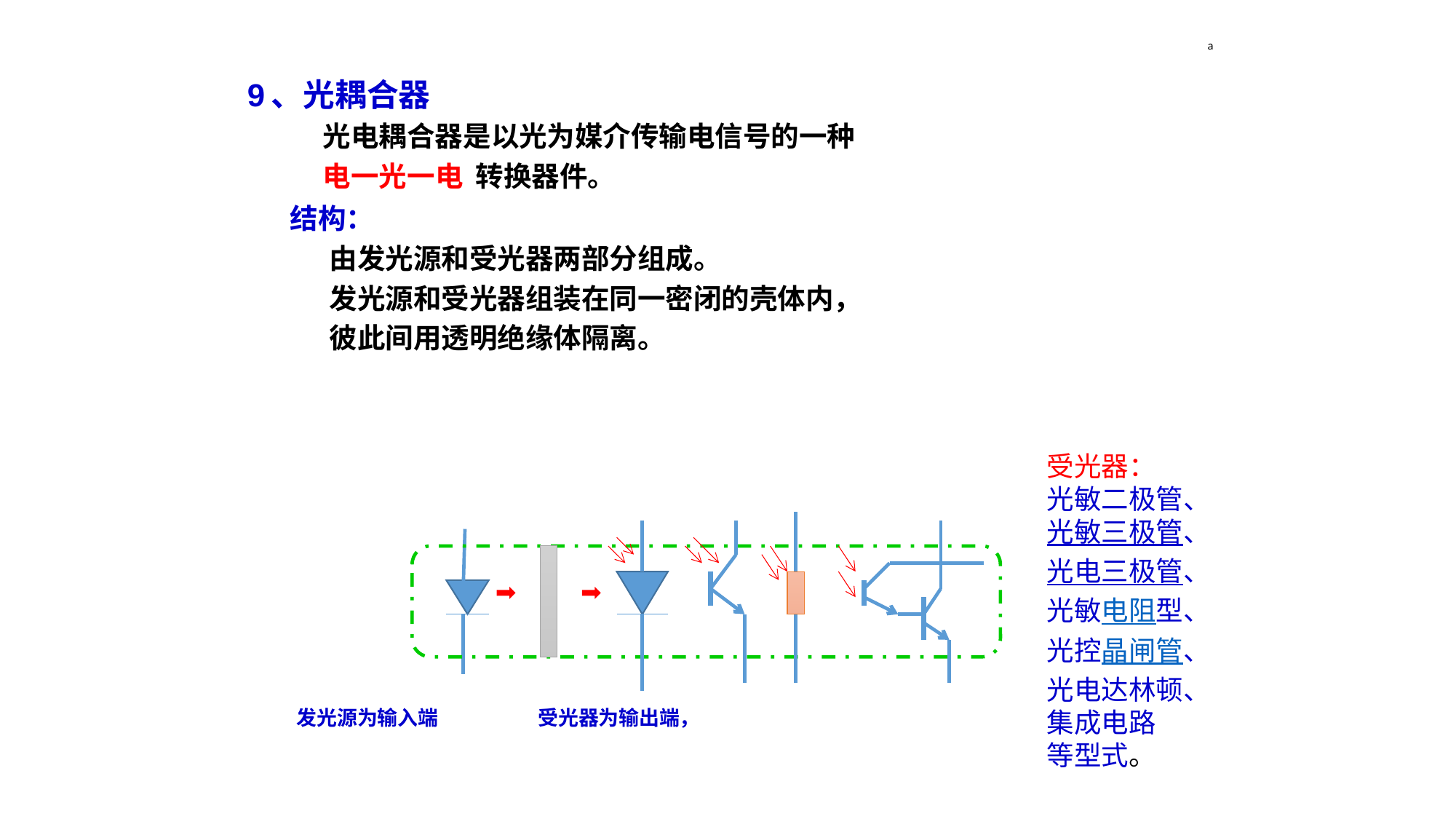

a
9、光耦合器
           光电耦合器是以光为媒介传输电信号的一种
           电一光一电  转换器件。
     结构：
            由发光源和受光器两部分组成。
            发光源和受光器组装在同一密闭的壳体内，
            彼此间用透明绝缘体隔离。

          发光源为输入端                      受光器为输出端，

受光器：
光敏二极管、
光敏三极管、
光电三极管、
光敏电阻型、
光控晶闸管、
光电达林顿、
集成电路
等型式。